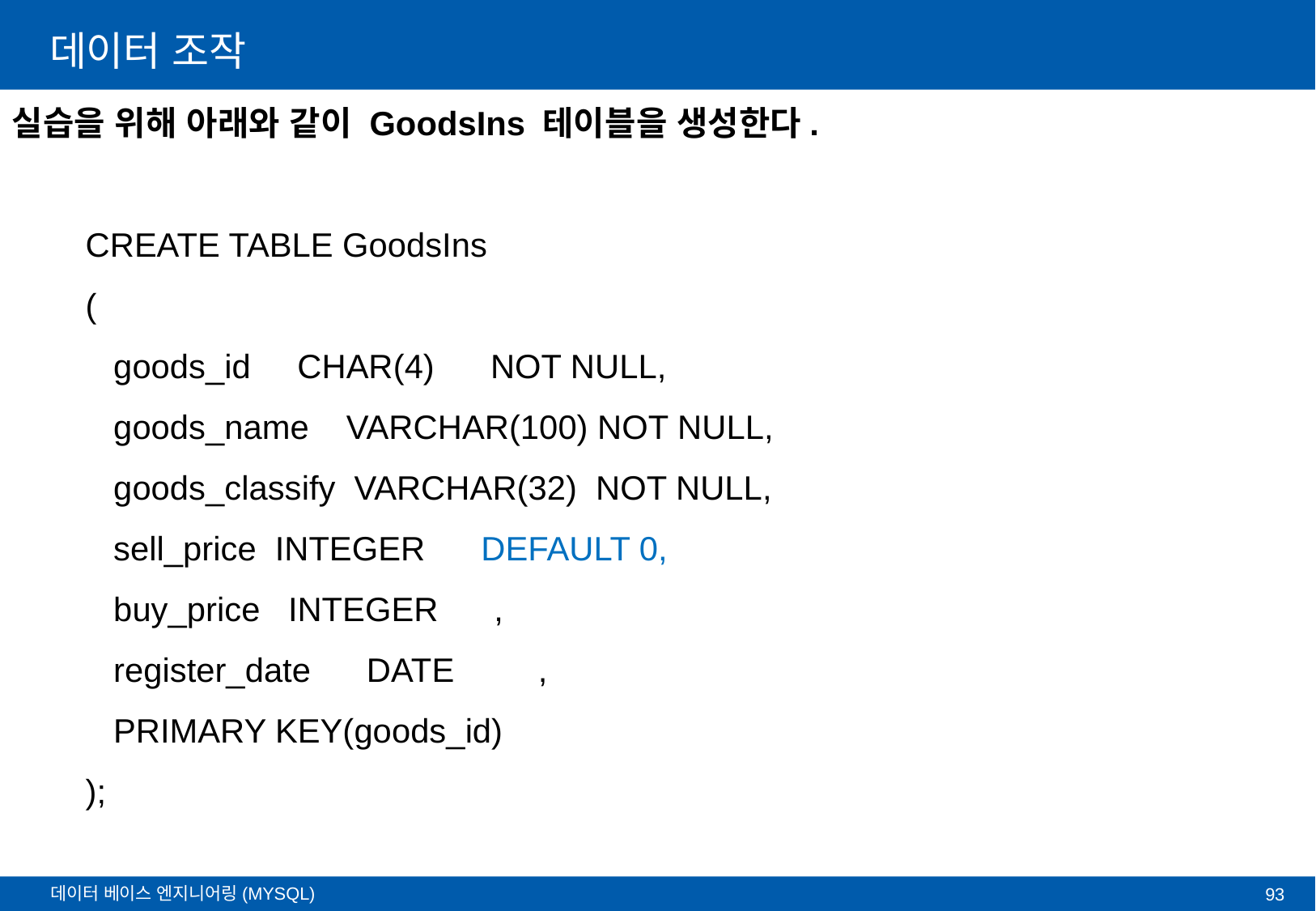

# 데이터 조작
실습을 위해 아래와 같이 GoodsIns 테이블을 생성한다.
CREATE TABLE GoodsIns
(
   goods_id     CHAR(4)      NOT NULL,
   goods_name    VARCHAR(100) NOT NULL,
   goods_classify  VARCHAR(32)  NOT NULL,
   sell_price  INTEGER      DEFAULT 0,
   buy_price   INTEGER      ,
   register_date      DATE         ,
   PRIMARY KEY(goods_id)
);
93